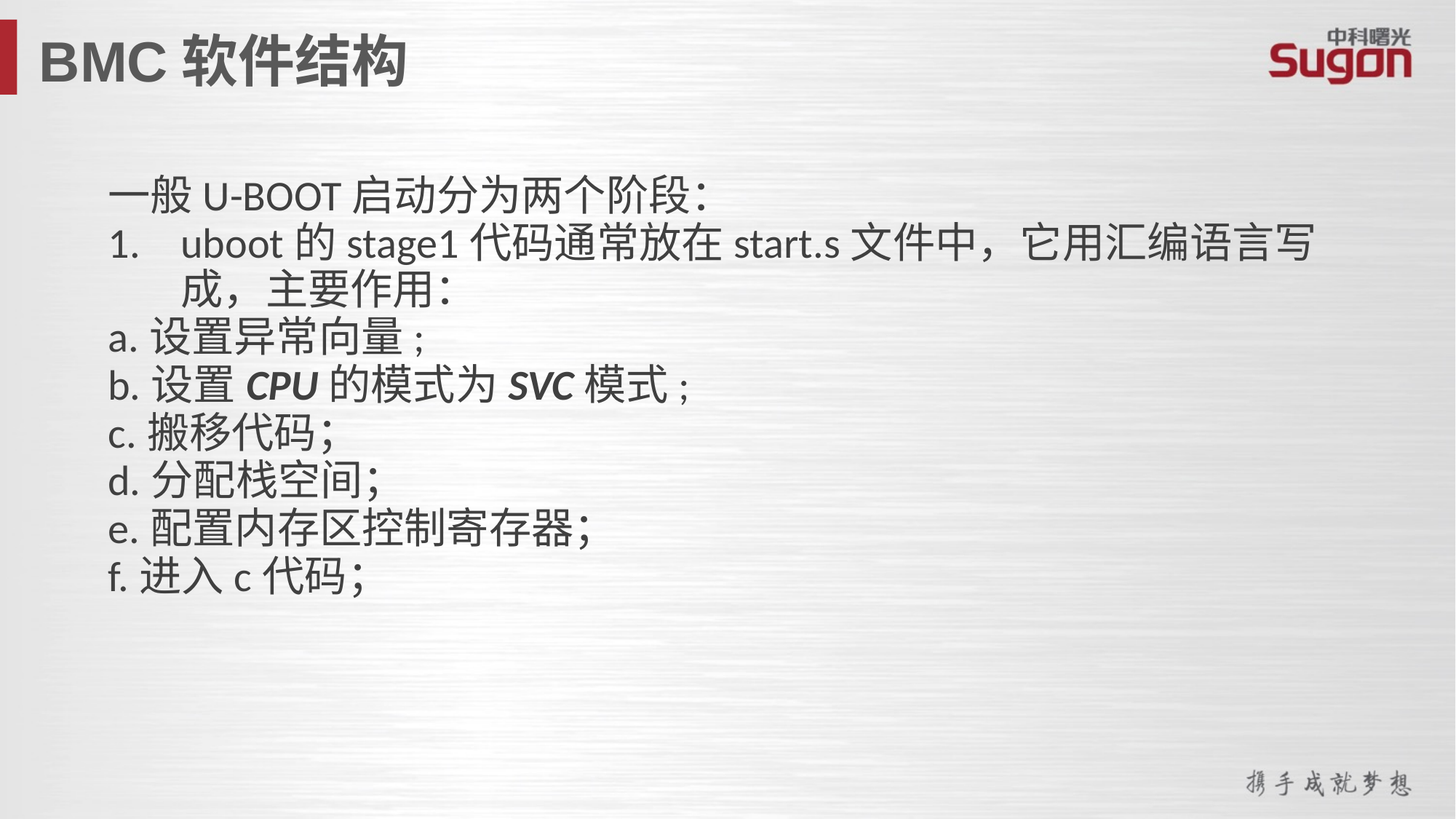

BMC软件结构

一般U-BOOT启动分为两个阶段：
uboot的stage1代码通常放在start.s文件中，它用汇编语言写成，主要作用：
a.设置异常向量;
b.设置CPU的模式为SVC模式;
c.搬移代码；
d.分配栈空间；
e.配置内存区控制寄存器；
f.进入c代码；